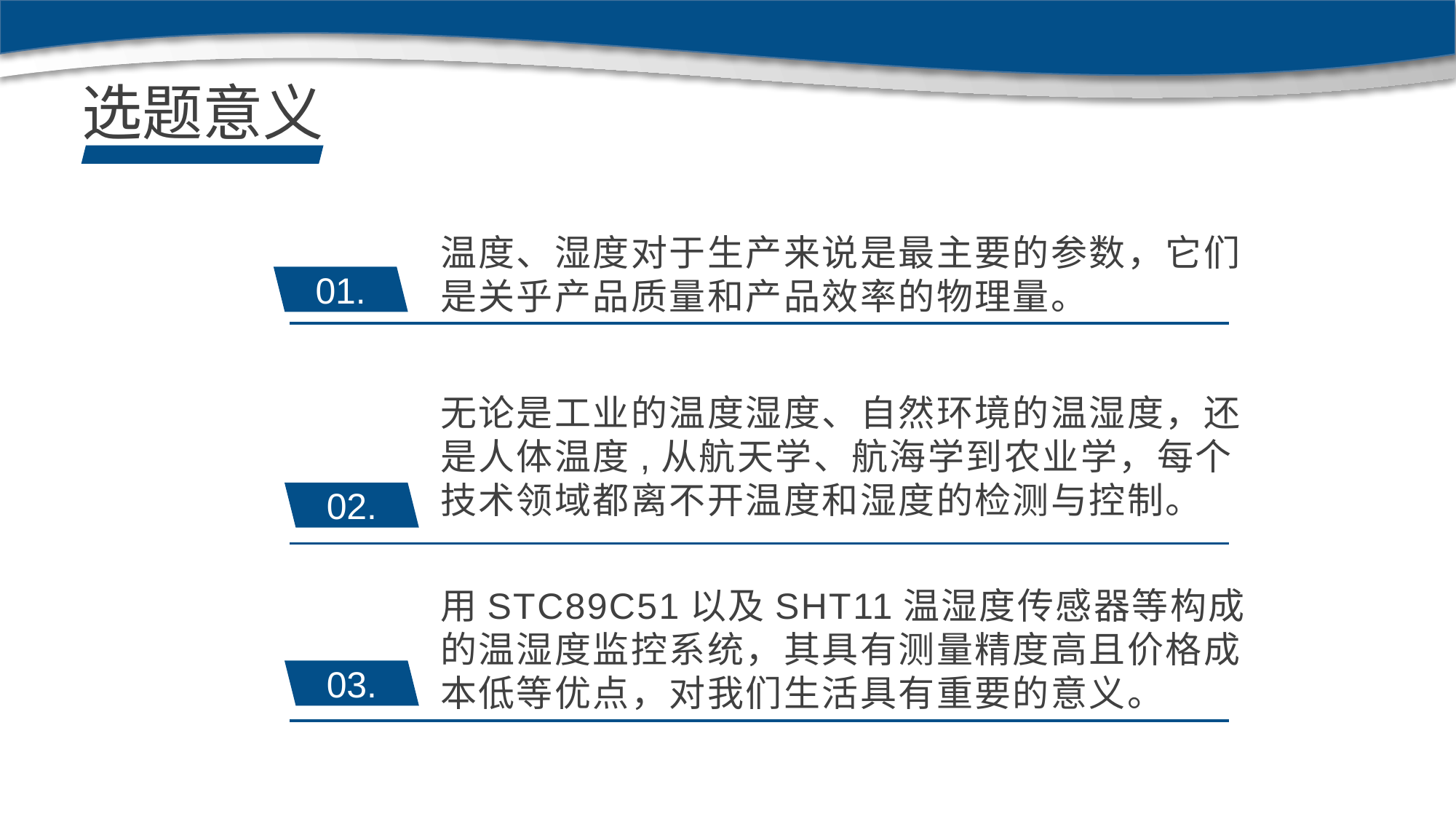

选题意义

温度、湿度对于生产来说是最主要的参数，它们是关乎产品质量和产品效率的物理量。
01.
无论是工业的温度湿度、自然环境的温湿度，还是人体温度,从航天学、航海学到农业学，每个技术领域都离不开温度和湿度的检测与控制。
02.
用STC89C51以及SHT11温湿度传感器等构成的温湿度监控系统，其具有测量精度高且价格成本低等优点，对我们生活具有重要的意义。
03.